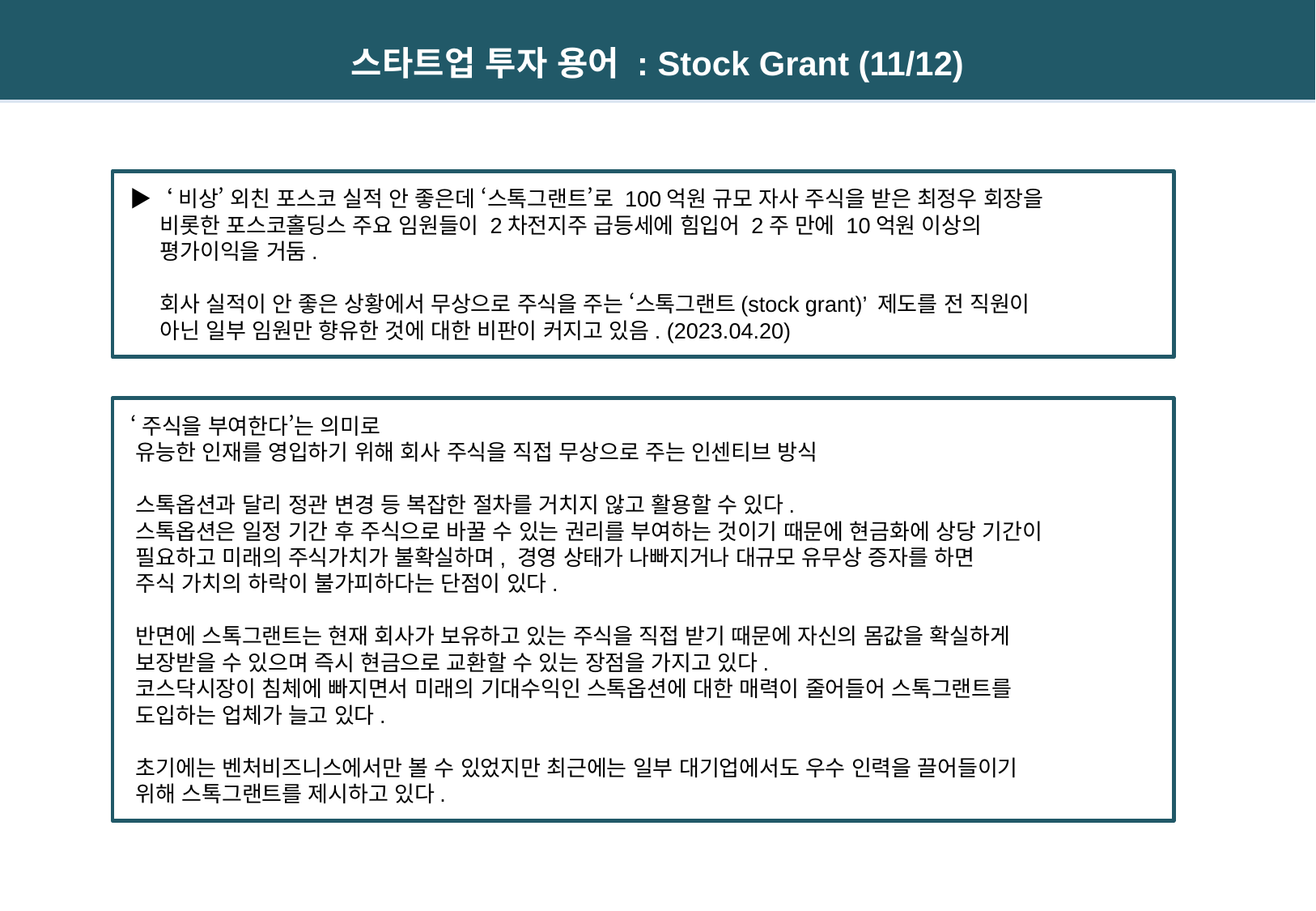

스타트업 투자 용어 : Stock Grant (11/12)

 ▶‘비상’ 외친 포스코 실적 안 좋은데 ‘스톡그랜트’로 100억원 규모 자사 주식을 받은 최정우 회장을
     비롯한 포스코홀딩스 주요 임원들이 2차전지주 급등세에 힘입어 2주 만에 10억원 이상의
     평가이익을 거둠.
     회사 실적이 안 좋은 상황에서 무상으로 주식을 주는 ‘스톡그랜트(stock grant)’ 제도를 전 직원이
     아닌 일부 임원만 향유한 것에 대한 비판이 커지고 있음. (2023.04.20)

 ‘주식을 부여한다’는 의미로
 유능한 인재를 영입하기 위해 회사 주식을 직접 무상으로 주는 인센티브 방식

 스톡옵션과 달리 정관 변경 등 복잡한 절차를 거치지 않고 활용할 수 있다.
 스톡옵션은 일정 기간 후 주식으로 바꿀 수 있는 권리를 부여하는 것이기 때문에 현금화에 상당 기간이
 필요하고 미래의 주식가치가 불확실하며, 경영 상태가 나빠지거나 대규모 유무상 증자를 하면
 주식 가치의 하락이 불가피하다는 단점이 있다.
 반면에 스톡그랜트는 현재 회사가 보유하고 있는 주식을 직접 받기 때문에 자신의 몸값을 확실하게
 보장받을 수 있으며 즉시 현금으로 교환할 수 있는 장점을 가지고 있다.
 코스닥시장이 침체에 빠지면서 미래의 기대수익인 스톡옵션에 대한 매력이 줄어들어 스톡그랜트를
 도입하는 업체가 늘고 있다.

 초기에는 벤처비즈니스에서만 볼 수 있었지만 최근에는 일부 대기업에서도 우수 인력을 끌어들이기
 위해 스톡그랜트를 제시하고 있다.